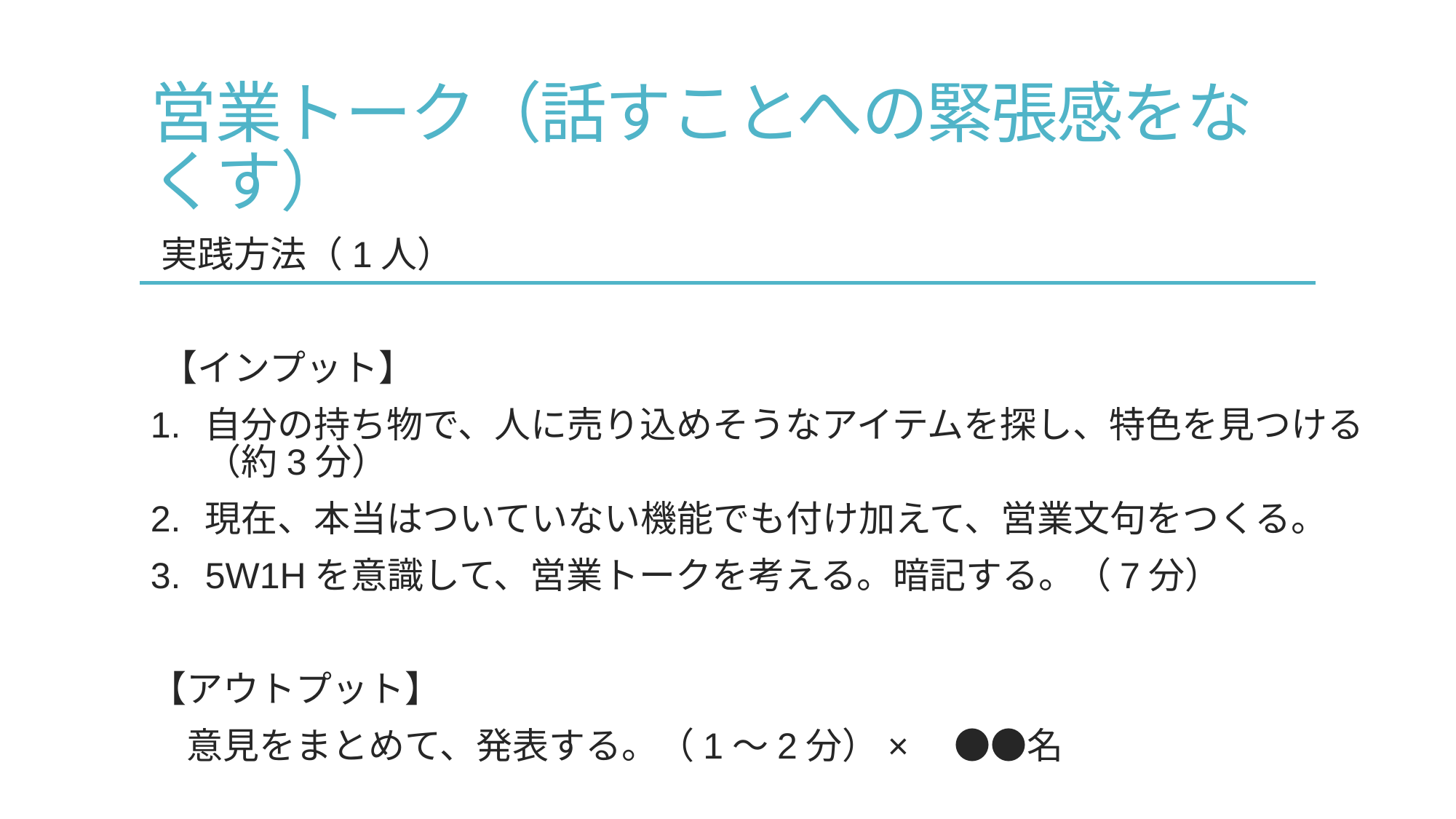

# 営業トーク（話すことへの緊張感をなくす）
実践方法（1人）

【インプット】
自分の持ち物で、人に売り込めそうなアイテムを探し、特色を見つける（約3分）
現在、本当はついていない機能でも付け加えて、営業文句をつくる。
5W1Hを意識して、営業トークを考える。暗記する。（7分）

【アウトプット】
　意見をまとめて、発表する。（1～2分）×　●●名